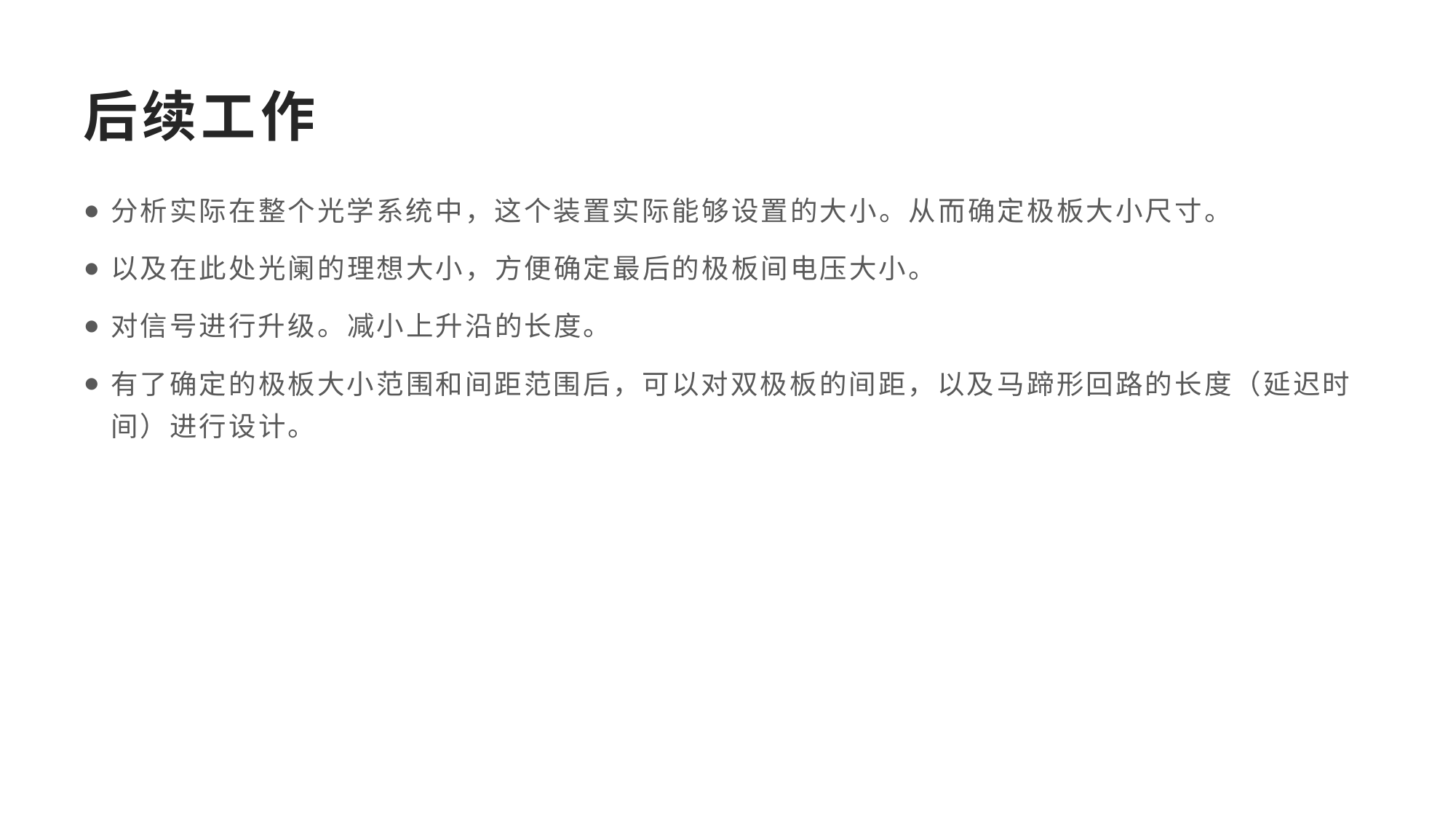

# 后续工作
分析实际在整个光学系统中，这个装置实际能够设置的大小。从而确定极板大小尺寸。
以及在此处光阑的理想大小，方便确定最后的极板间电压大小。
对信号进行升级。减小上升沿的长度。
有了确定的极板大小范围和间距范围后，可以对双极板的间距，以及马蹄形回路的长度（延迟时间）进行设计。